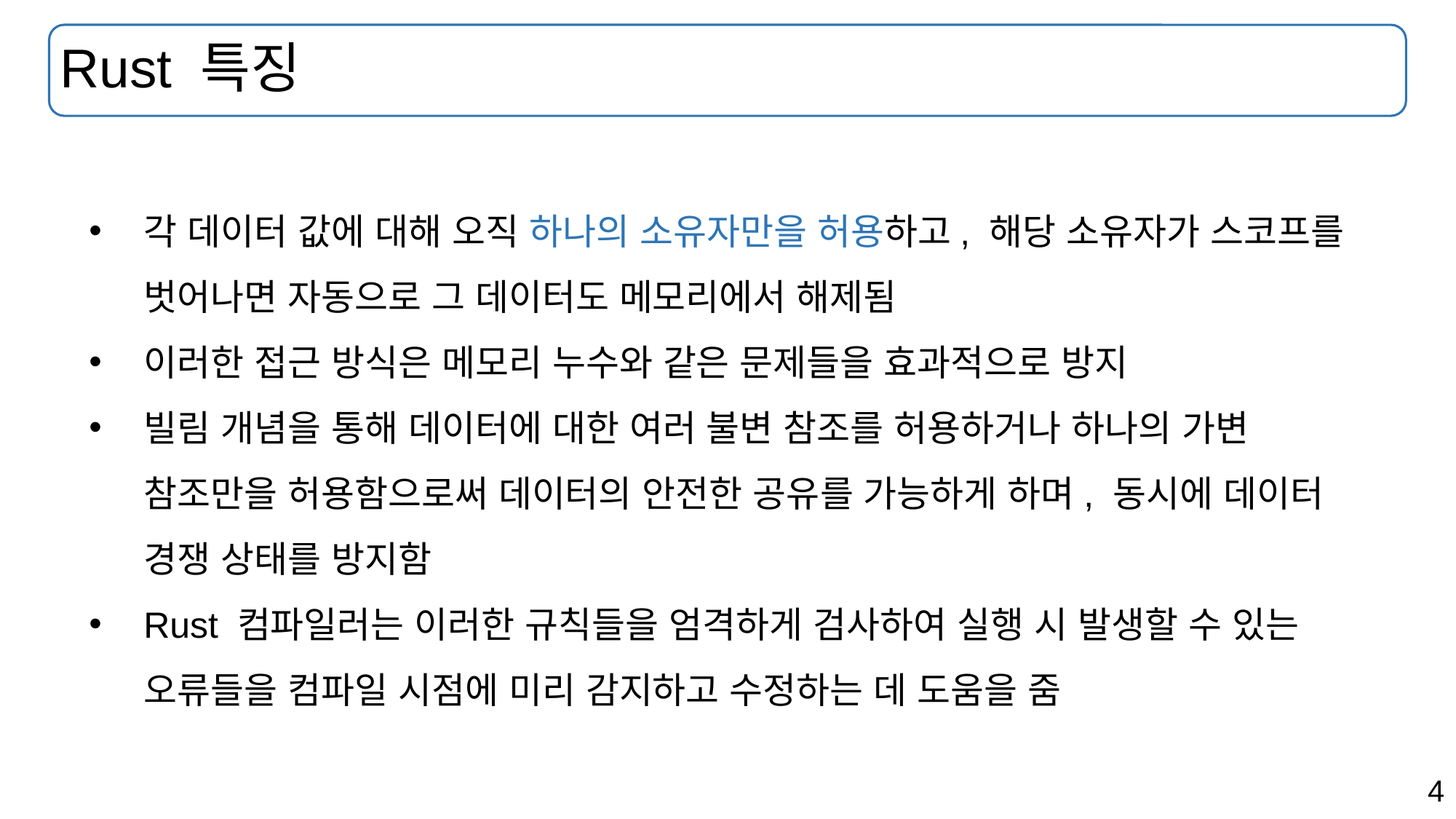

# Rust 특징
각 데이터 값에 대해 오직 하나의 소유자만을 허용하고, 해당 소유자가 스코프를 벗어나면 자동으로 그 데이터도 메모리에서 해제됨
이러한 접근 방식은 메모리 누수와 같은 문제들을 효과적으로 방지
빌림 개념을 통해 데이터에 대한 여러 불변 참조를 허용하거나 하나의 가변 참조만을 허용함으로써 데이터의 안전한 공유를 가능하게 하며, 동시에 데이터 경쟁 상태를 방지함
Rust 컴파일러는 이러한 규칙들을 엄격하게 검사하여 실행 시 발생할 수 있는 오류들을 컴파일 시점에 미리 감지하고 수정하는 데 도움을 줌